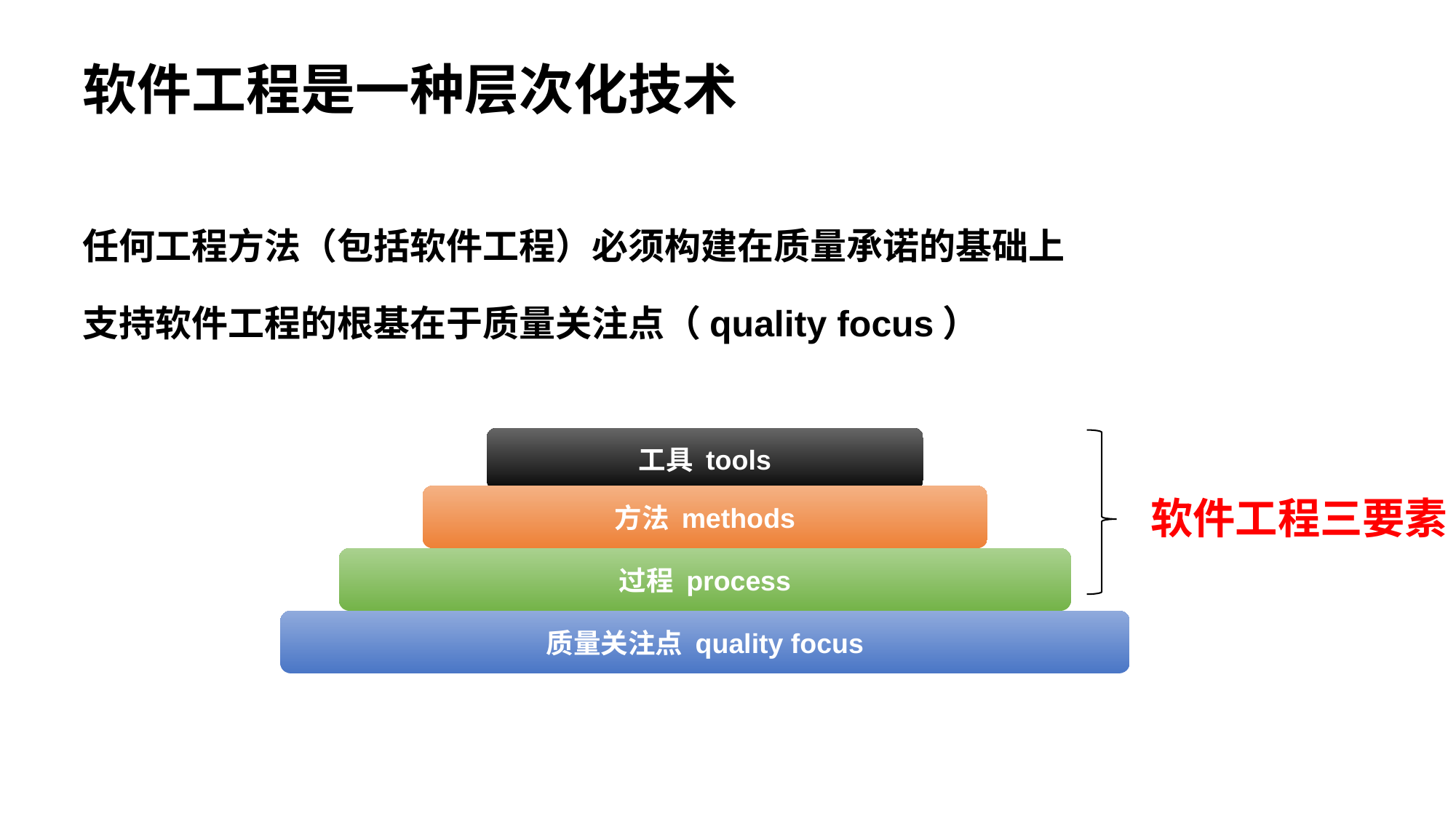

软件工程是一种层次化技术
任何工程方法（包括软件工程）必须构建在质量承诺的基础上
支持软件工程的根基在于质量关注点（quality focus）

工具 tools

软件工程三要素
方法 methods
过程 process
质量关注点 quality focus